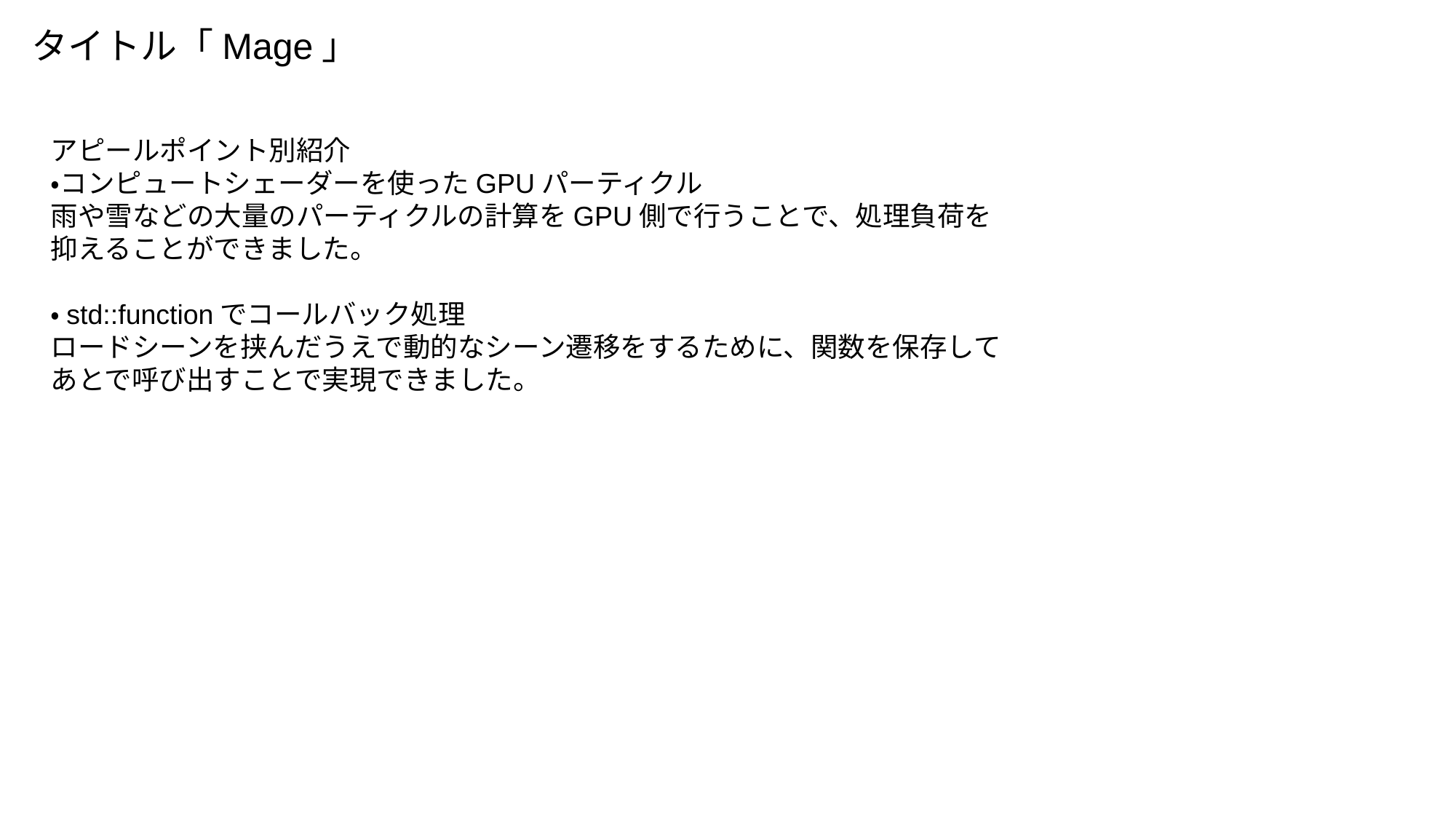

タイトル「Mage」

アピールポイント別紹介
・コンピュートシェーダーを使ったGPUパーティクル
雨や雪などの大量のパーティクルの計算をGPU側で行うことで、処理負荷を抑えることができました。

・std::functionでコールバック処理
ロードシーンを挟んだうえで動的なシーン遷移をするために、関数を保存してあとで呼び出すことで実現できました。